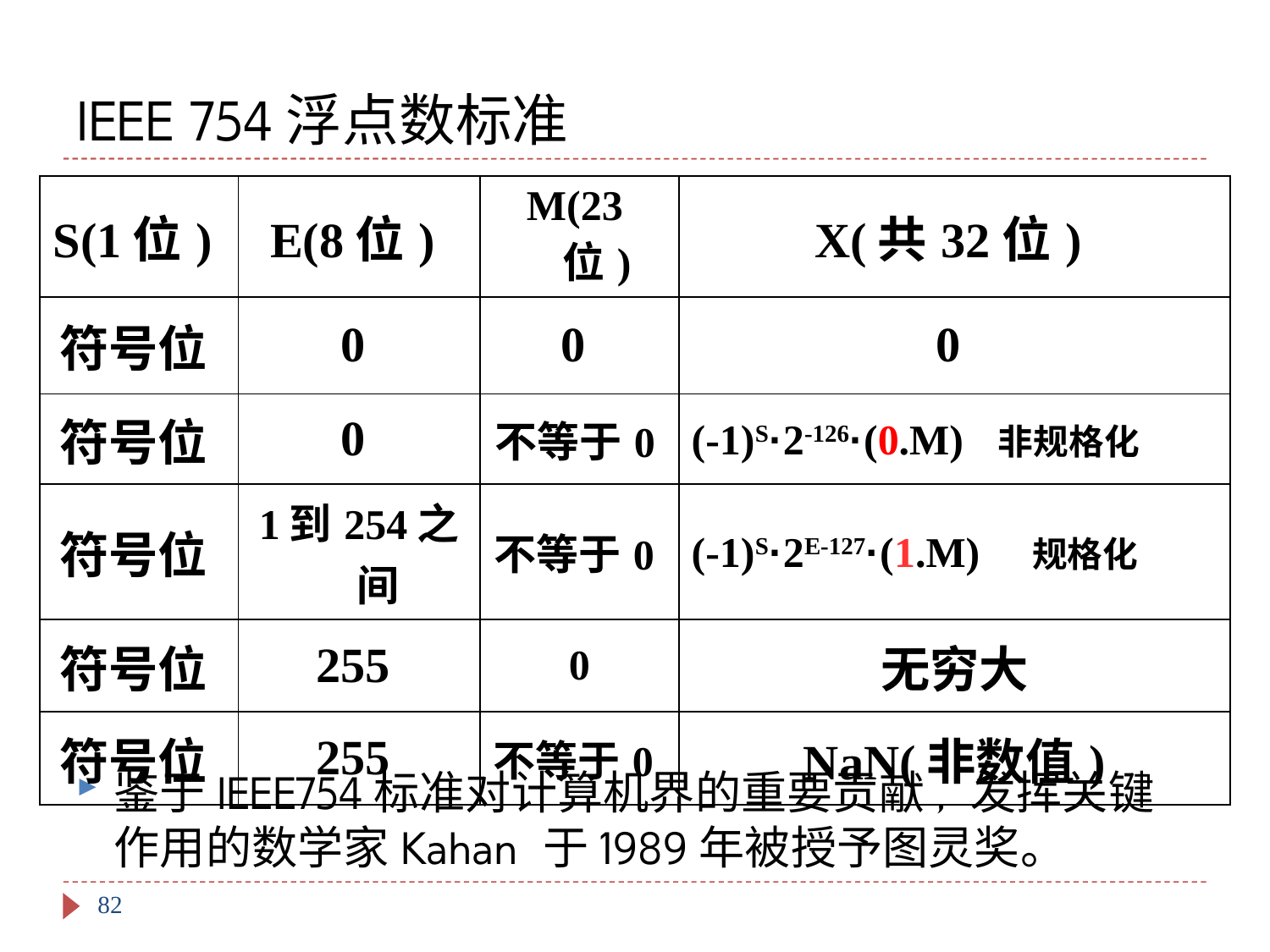

# IEEE 754浮点数标准
| S(1位) | E(8位) | M(23位) | X(共32位) |
| --- | --- | --- | --- |
| 符号位 | 0 | 0 | 0 |
| 符号位 | 0 | 不等于0 | (-1)S·2-126·(0.M) 非规格化 |
| 符号位 | 1到254之间 | 不等于0 | (-1)S·2E-127·(1.M) 规格化 |
| 符号位 | 255 | 0 | 无穷大 |
| 符号位 | 255 | 不等于0 | NaN(非数值) |
鉴于IEEE754标准对计算机界的重要贡献, 发挥关键作用的数学家Kahan 于1989年被授予图灵奖。

82